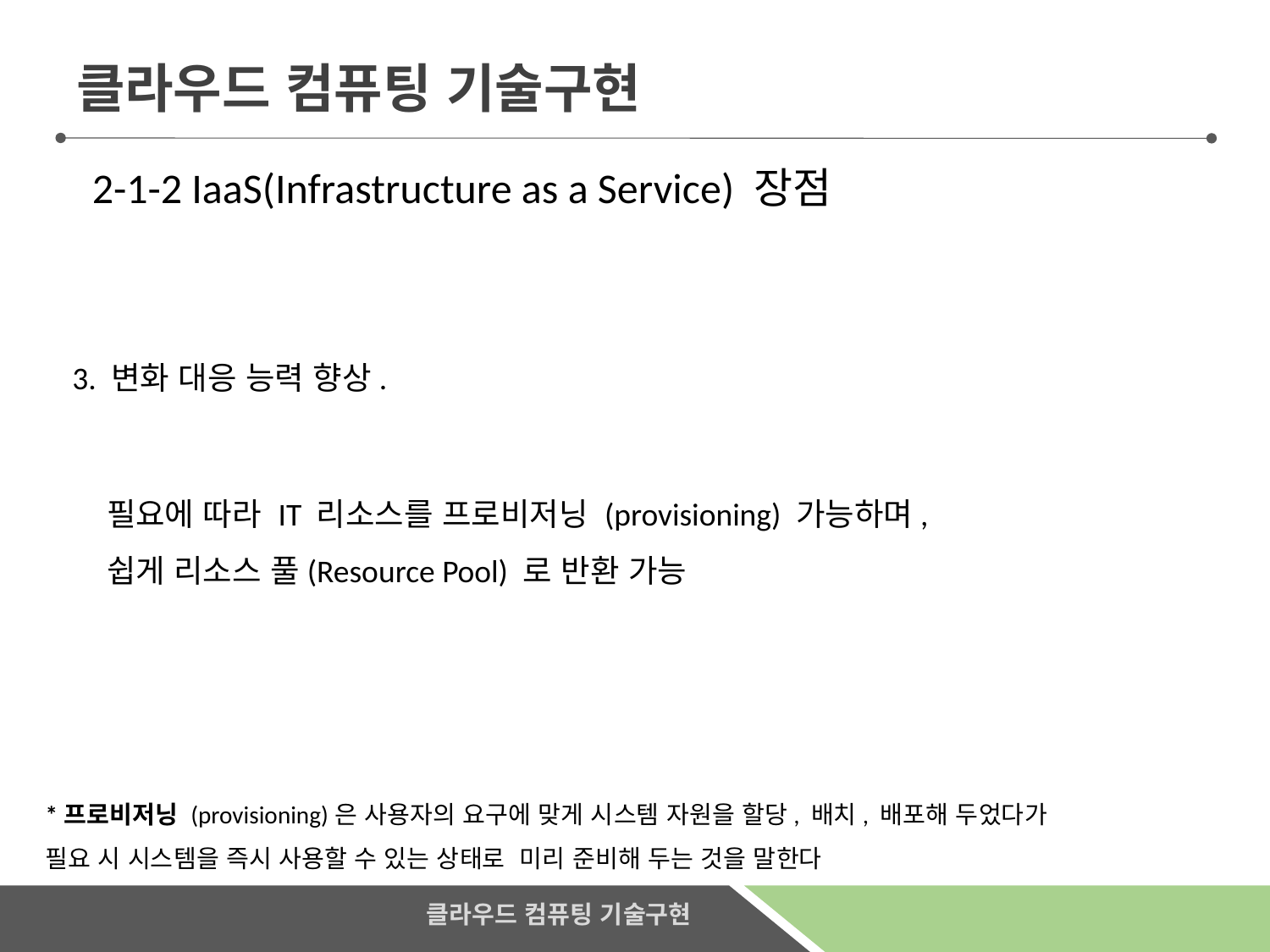

클라우드 컴퓨팅 기술구현
2-1-2 IaaS(Infrastructure as a Service) 장점
3. 변화 대응 능력 향상.

   필요에 따라 IT 리소스를 프로비저닝 (provisioning) 가능하며,
   쉽게 리소스 풀(Resource Pool) 로 반환 가능

*프로비저닝 (provisioning)은 사용자의 요구에 맞게 시스템 자원을 할당, 배치, 배포해 두었다가
필요 시 시스템을 즉시 사용할 수 있는 상태로  미리 준비해 두는 것을 말한다

클라우드 컴퓨팅 기술구현